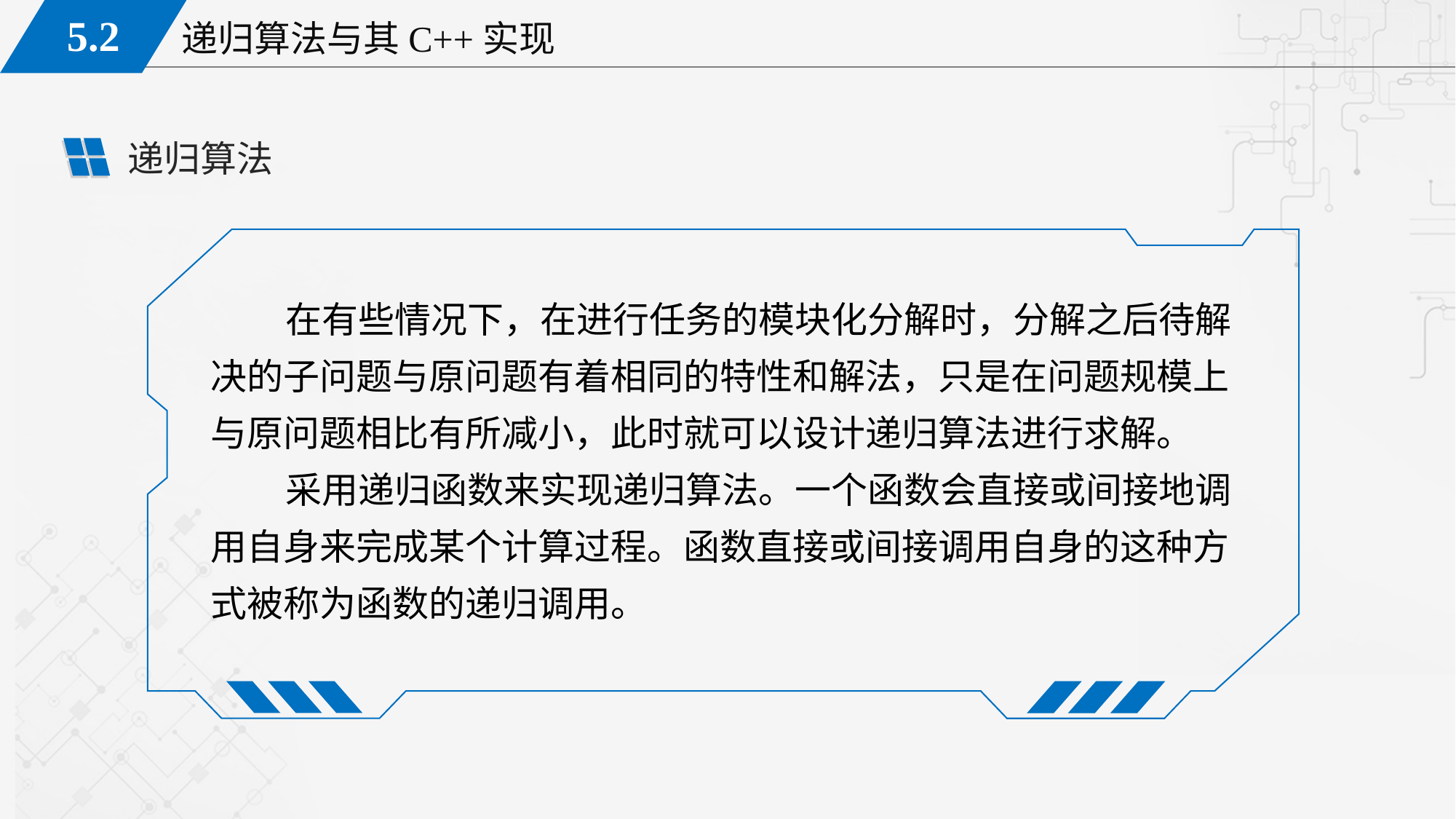

递归算法

在有些情况下，在进行任务的模块化分解时，分解之后待解决的子问题与原问题有着相同的特性和解法，只是在问题规模上与原问题相比有所减小，此时就可以设计递归算法进行求解。
采用递归函数来实现递归算法。一个函数会直接或间接地调用自身来完成某个计算过程。函数直接或间接调用自身的这种方式被称为函数的递归调用。